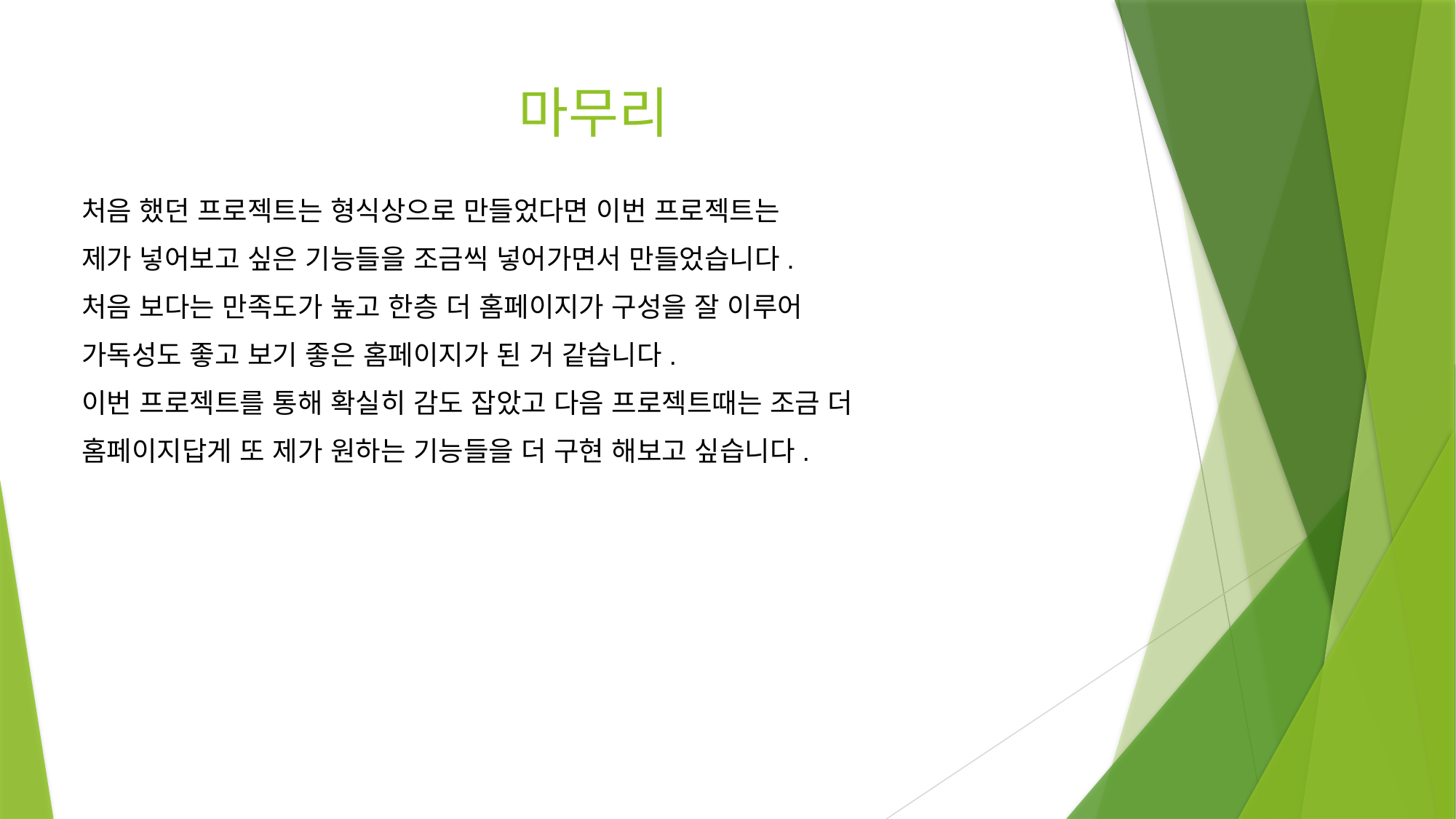

# 마무리
처음 했던 프로젝트는 형식상으로 만들었다면 이번 프로젝트는
제가 넣어보고 싶은 기능들을 조금씩 넣어가면서 만들었습니다.
처음 보다는 만족도가 높고 한층 더 홈페이지가 구성을 잘 이루어
가독성도 좋고 보기 좋은 홈페이지가 된 거 같습니다.
이번 프로젝트를 통해 확실히 감도 잡았고 다음 프로젝트때는 조금 더
홈페이지답게 또 제가 원하는 기능들을 더 구현 해보고 싶습니다.